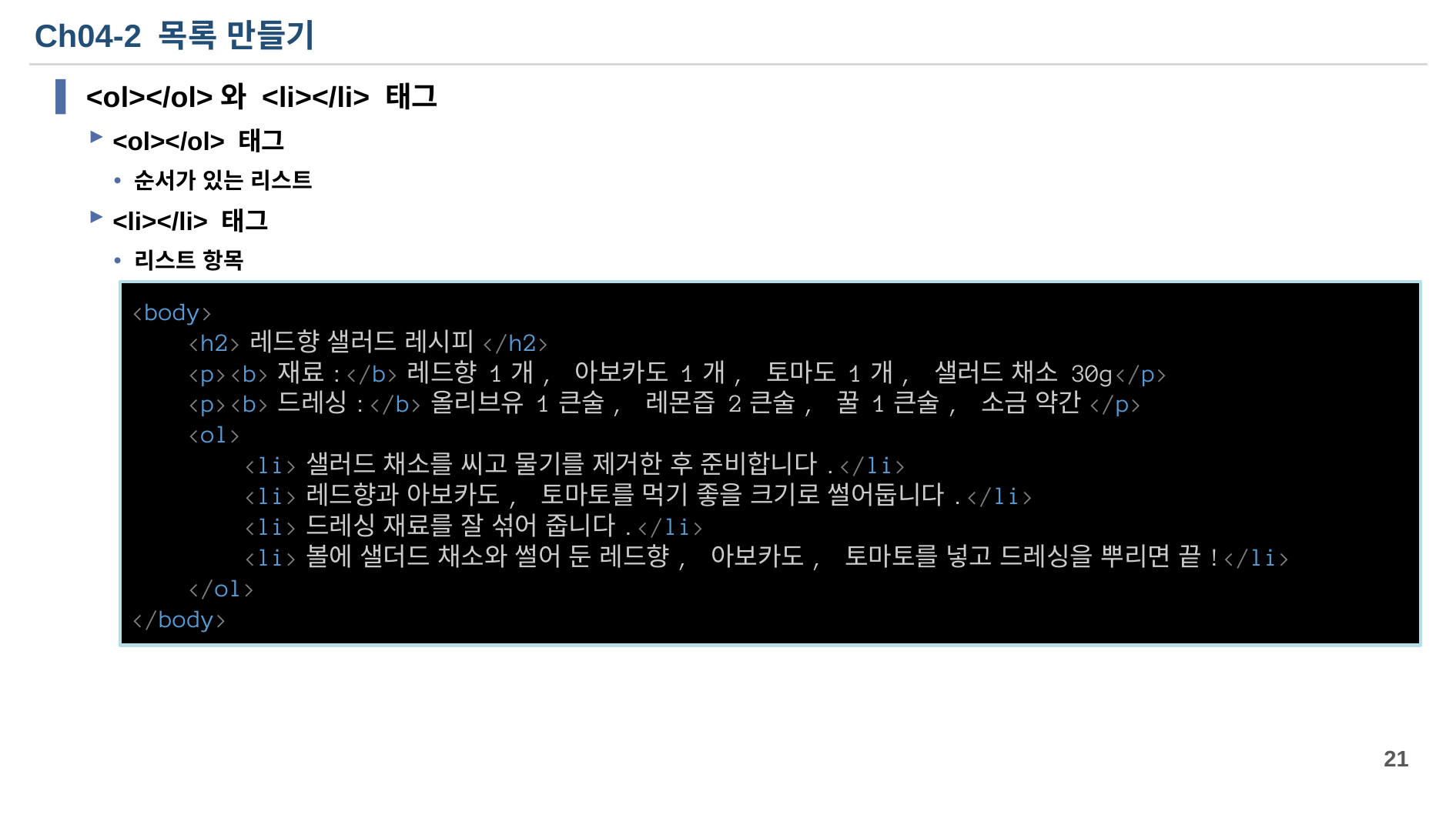

# Ch04-2 목록 만들기
<ol></ol>와 <li></li> 태그
<ol></ol> 태그
순서가 있는 리스트
<li></li> 태그
리스트 항목

파일 이름 : HTML CSS/TEXT TAG/text_tag_1.html

<body>
    <h2>레드향 샐러드 레시피</h2>
    <p><b>재료:</b>레드향 1개, 아보카도 1개, 토마도 1개, 샐러드 채소 30g</p>
    <p><b>드레싱:</b>올리브유 1큰술, 레몬즙 2큰술, 꿀 1큰술, 소금 약간</p>
    <ol>
        <li>샐러드 채소를 씨고 물기를 제거한 후 준비합니다.</li>
        <li>레드향과 아보카도, 토마토를 먹기 좋을 크기로 썰어둡니다.</li>
        <li>드레싱 재료를 잘 섞어 줍니다.</li>
        <li>볼에 샐더드 채소와 썰어 둔 레드향, 아보카도, 토마토를 넣고 드레싱을 뿌리면 끝!</li>
    </ol>
</body>
21